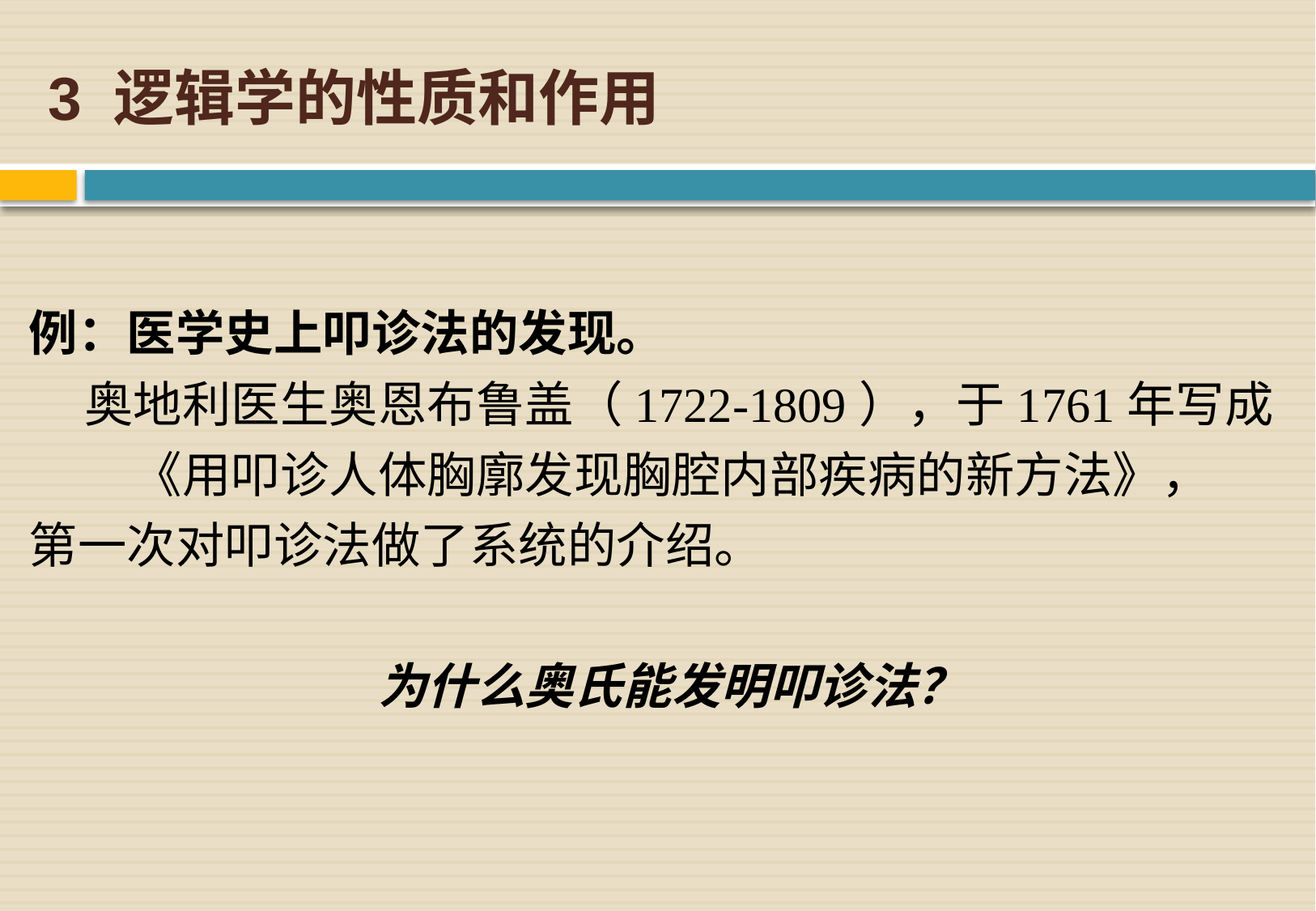

# 3 逻辑学的性质和作用

例：医学史上叩诊法的发现。
    奥地利医生奥恩布鲁盖（1722-1809），于1761年写成
《用叩诊人体胸廓发现胸腔内部疾病的新方法》，
第一次对叩诊法做了系统的介绍。

为什么奥氏能发明叩诊法？